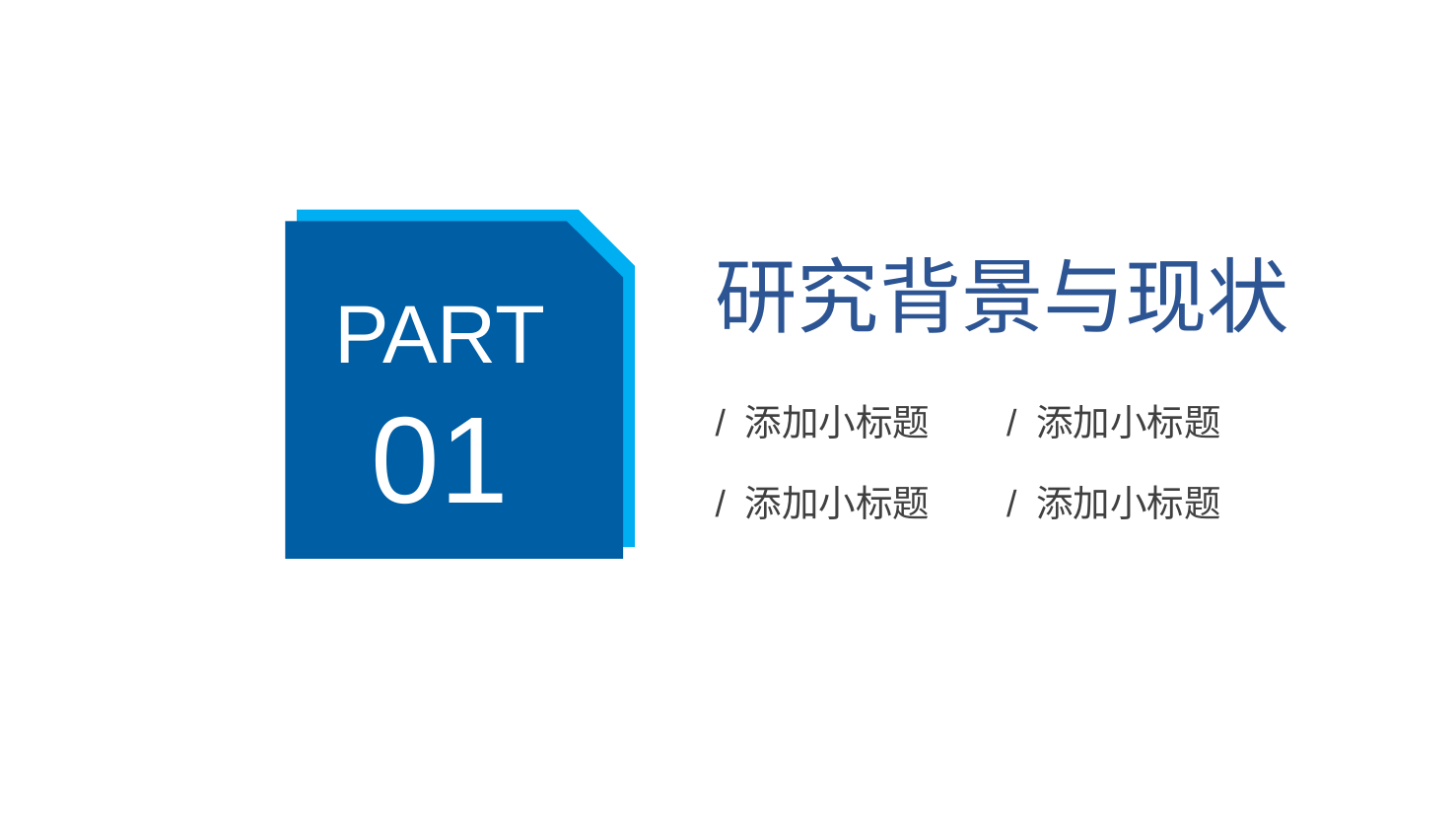

PART
01
研究背景与现状
/ 添加小标题
/ 添加小标题
/ 添加小标题
/ 添加小标题